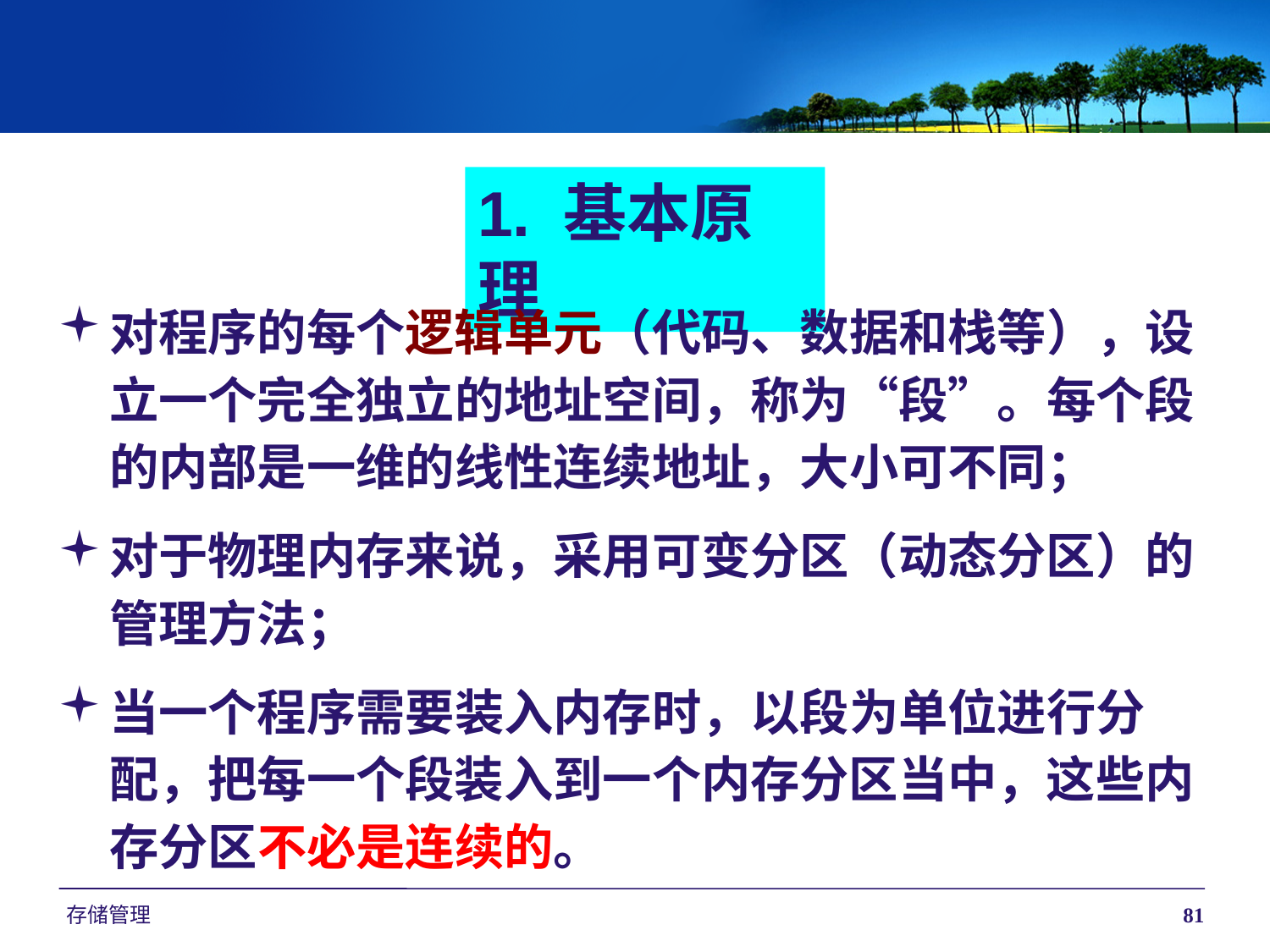

1. 基本原理
对程序的每个逻辑单元（代码、数据和栈等），设立一个完全独立的地址空间，称为“段”。每个段的内部是一维的线性连续地址，大小可不同；
对于物理内存来说，采用可变分区（动态分区）的管理方法；
当一个程序需要装入内存时，以段为单位进行分配，把每一个段装入到一个内存分区当中，这些内存分区不必是连续的。
存储管理
81